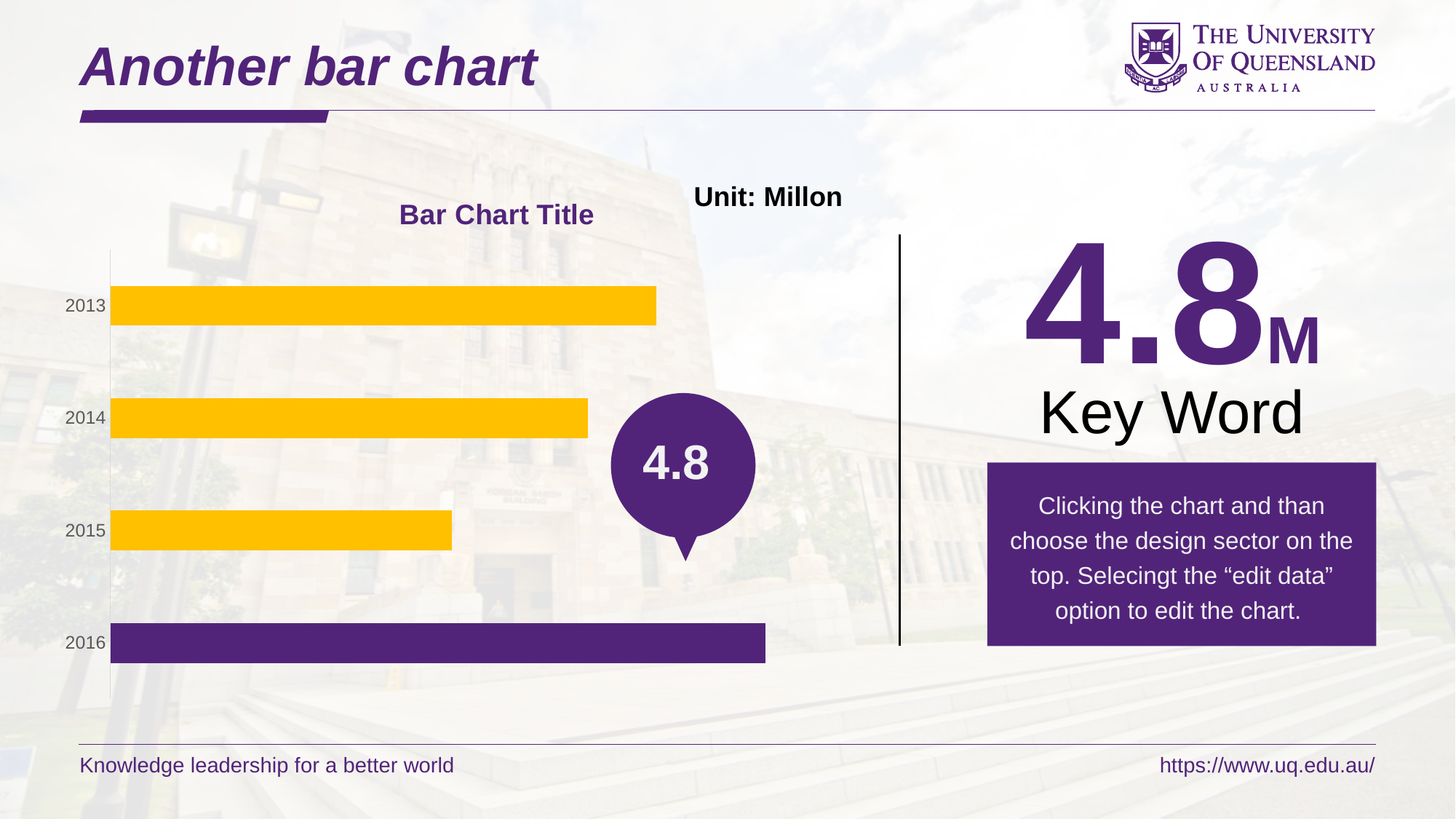

# Another bar chart

### Chart: Bar Chart Title

| Category | 系列 1 | 系列 2 | 系列 3 |
|---|---|---|---|
| 2016 | 4.8 | None | None |
| 2015 | 2.5 | None | None |
| 2014 | 3.5 | None | None |
| 2013 | 4.0 | None | None |
Unit: Millon
4.8M
Key Word

4.8
Clicking the chart and than choose the design sector on the top. Selecingt the “edit data” option to edit the chart.